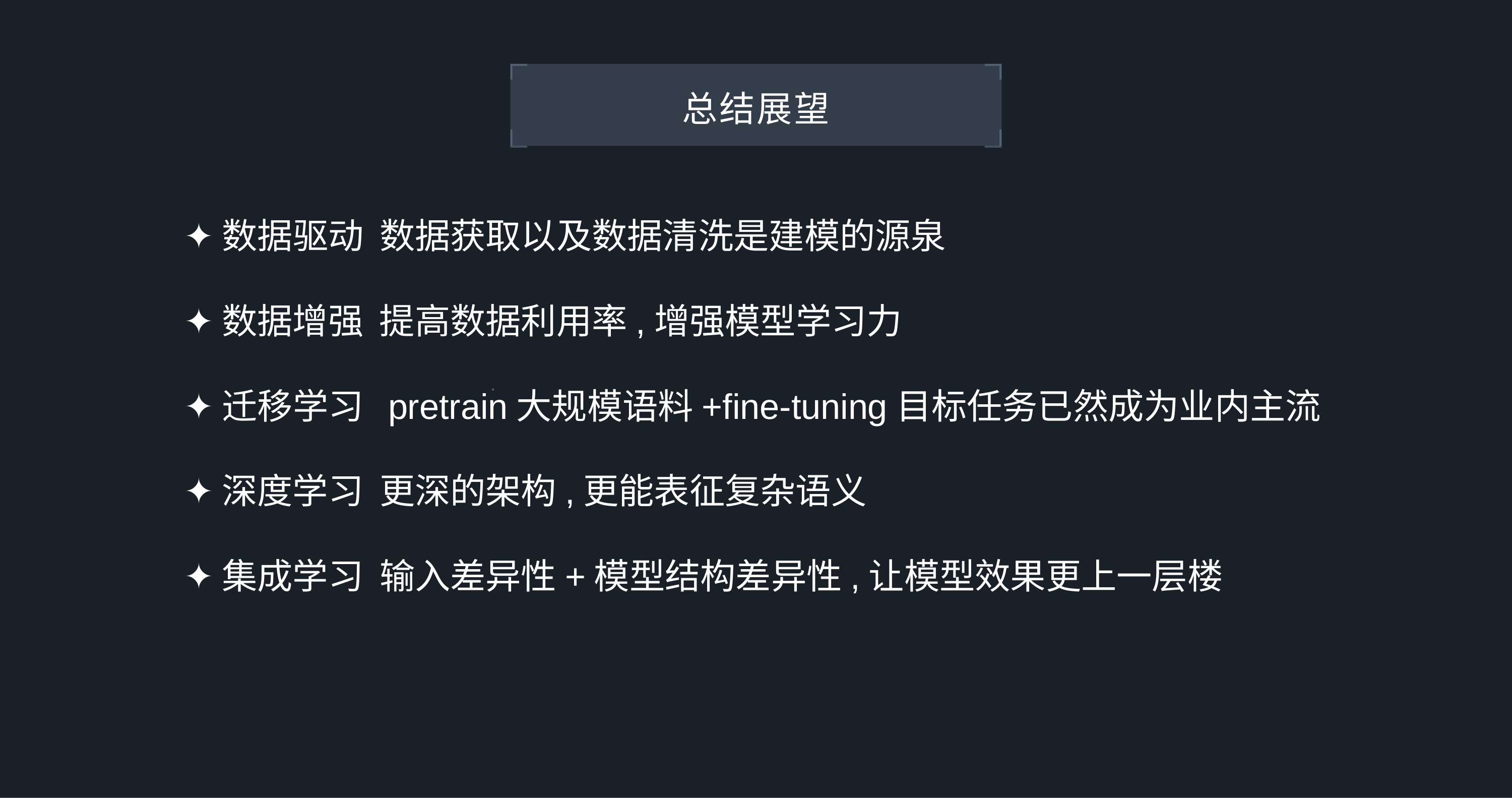

总结展望

✦数据驱动  数据获取以及数据清洗是建模的源泉

✦数据增强  提高数据利用率,增强模型学习力

✦迁移学习  pretrain大规模语料+fine-tuning目标任务已然成为业内主流

✦深度学习  更深的架构,更能表征复杂语义

✦集成学习  输入差异性+模型结构差异性,让模型效果更上一层楼